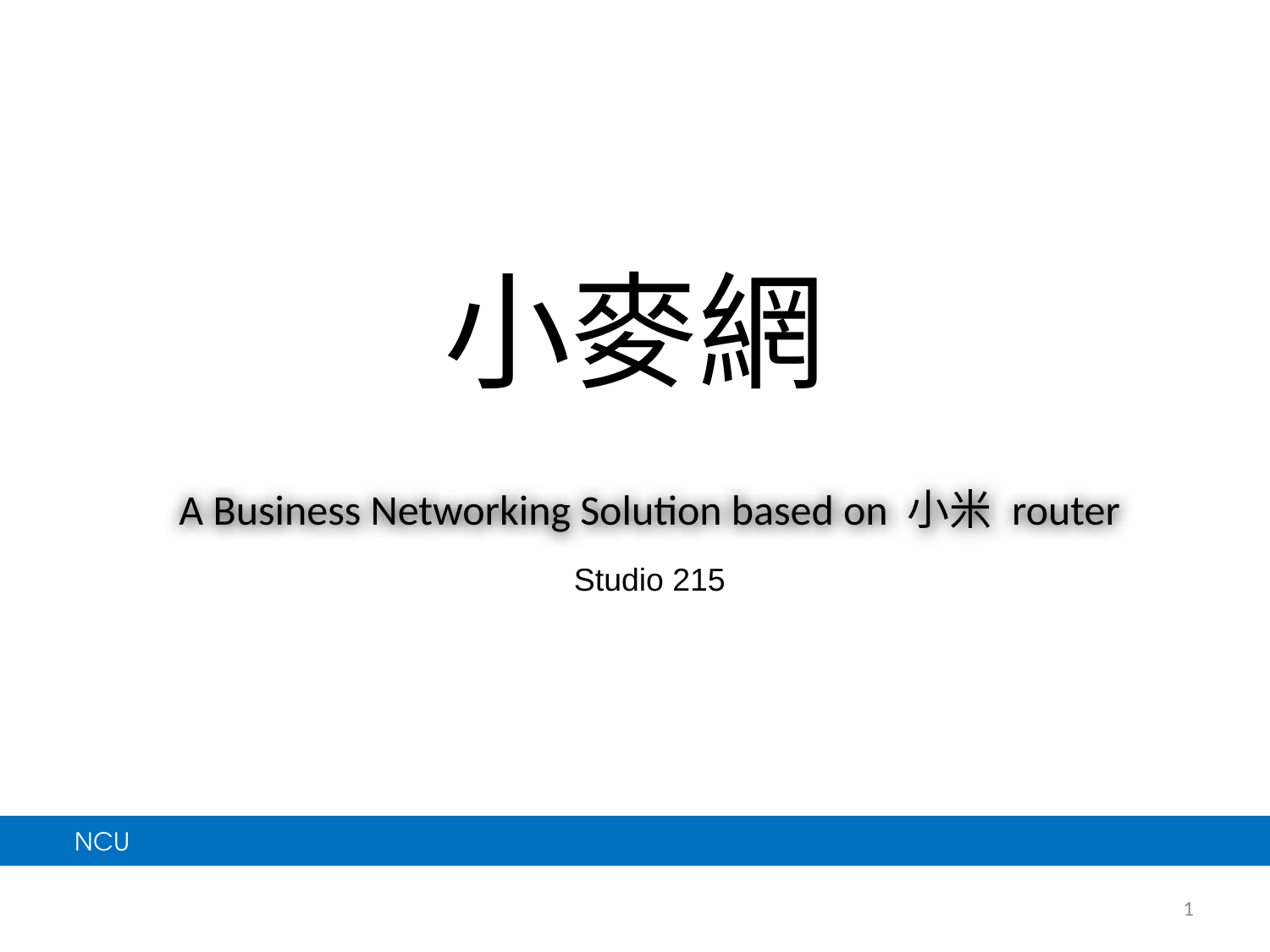

# 小麥網
A Business Networking Solution based on 小米 router

Studio 215
1